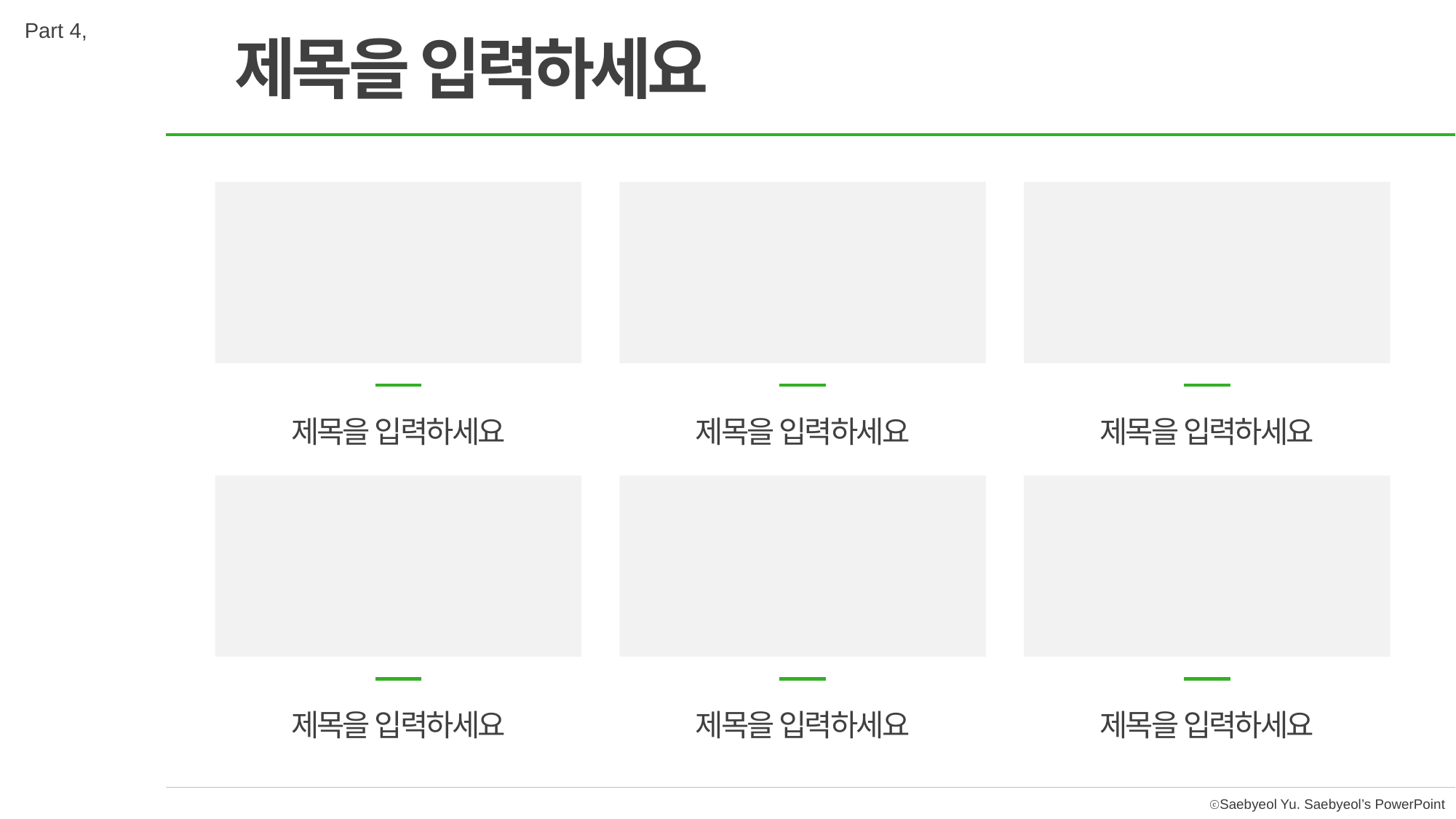

Part 4,
제목을 입력하세요

제목을 입력하세요

제목을 입력하세요

제목을 입력하세요

제목을 입력하세요

제목을 입력하세요

제목을 입력하세요